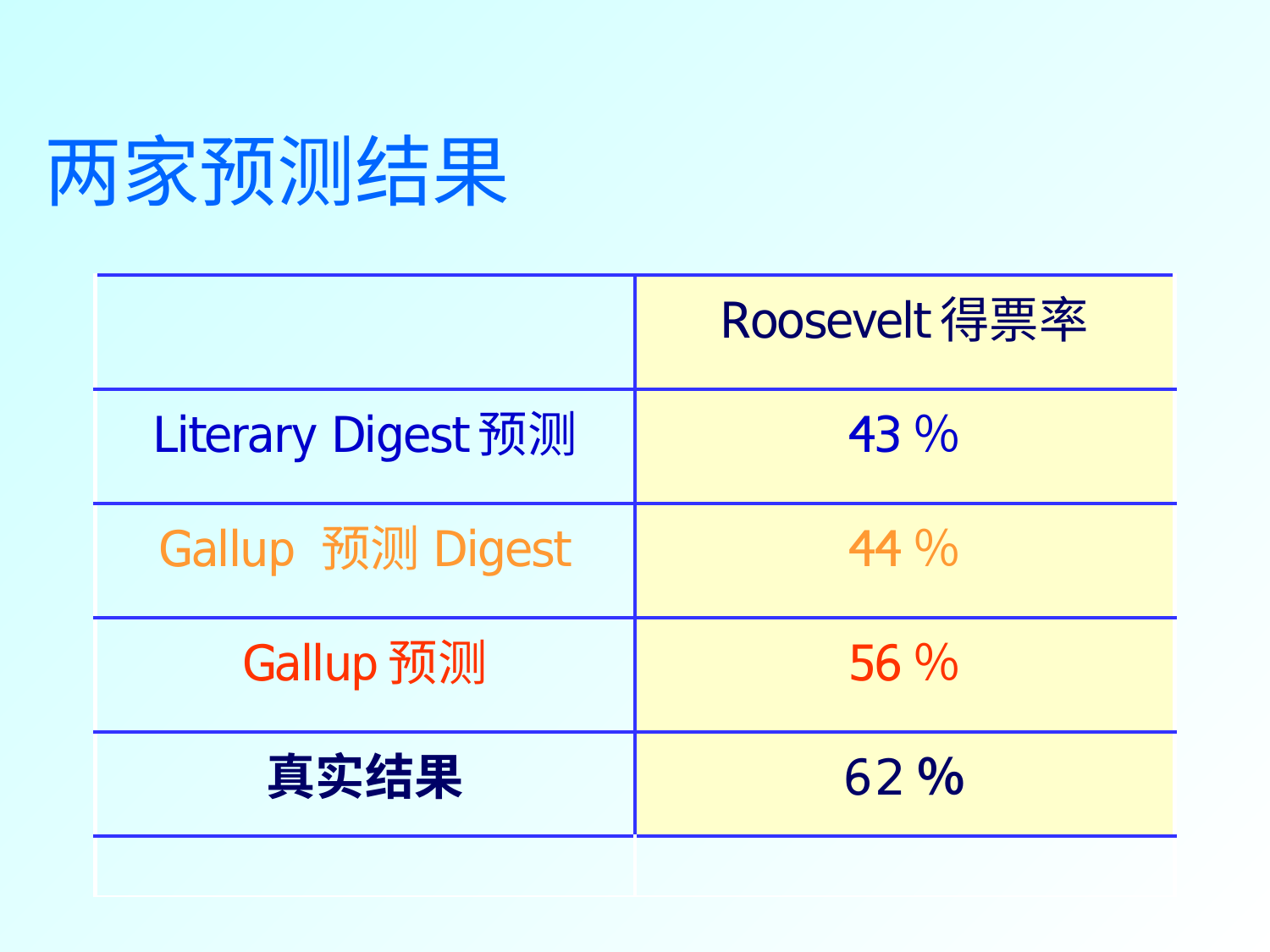

# 两家预测结果
|  | Roosevelt得票率 |
| --- | --- |
| Literary Digest预测 | 43％ |
| Gallup 预测Digest | 44％ |
| Gallup预测 | 56％ |
| 真实结果 | 62％ |
|  |  |